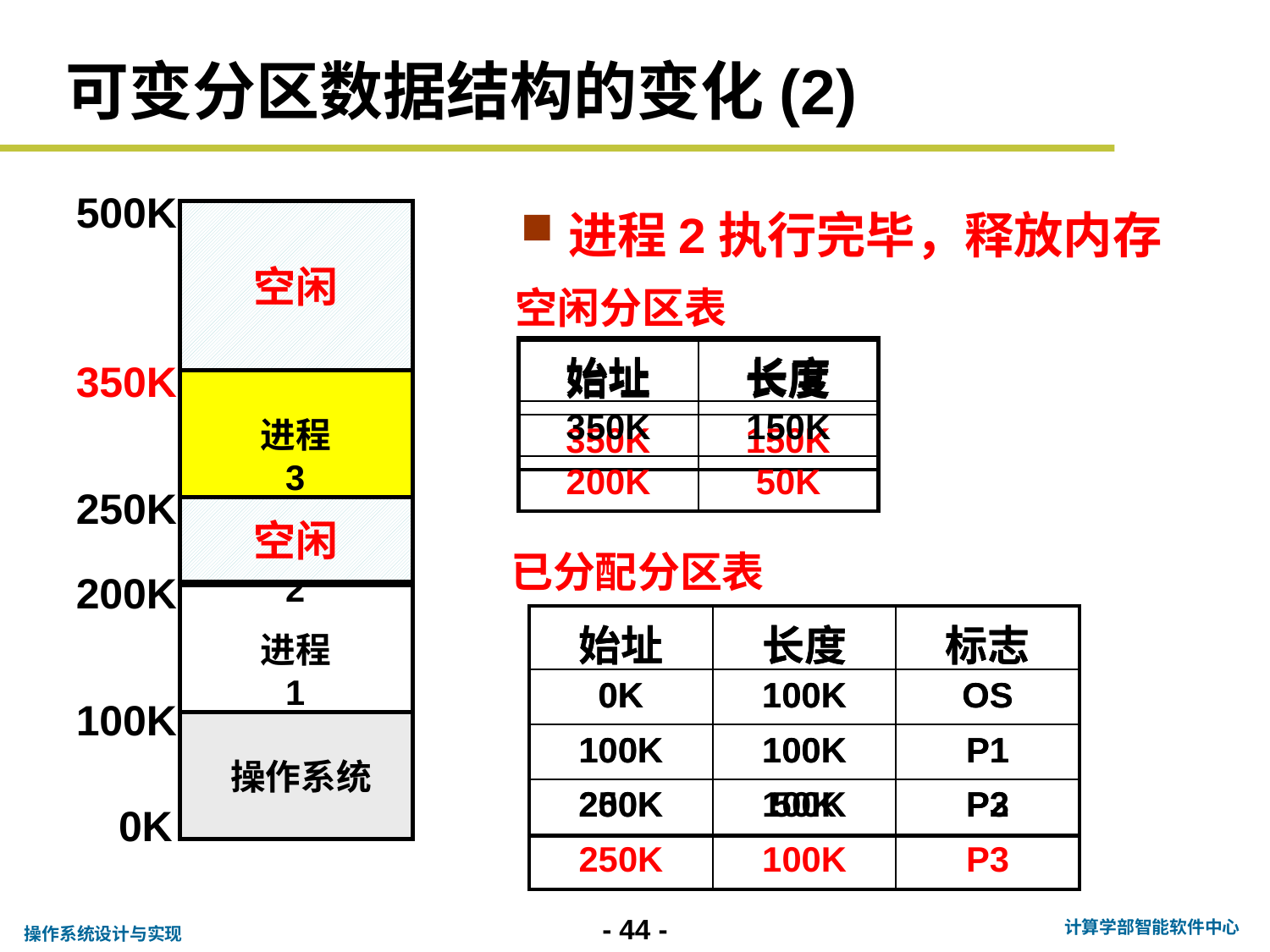

# 可变分区数据结构的变化(2)
500K
进程2执行完毕，释放内存

空闲
空闲分区表
| 始址 | 长度 |
| --- | --- |
| 350K | 150K |
| 200K | 50K |
| 始址 | 长度 |
| --- | --- |
| 350K | 150K |
350K

进程3
250K

进程2

空闲
已分配分区表
200K

| 始址 | 长度 | 标志 |
| --- | --- | --- |
| 0K | 100K | OS |
| 100K | 100K | P1 |
| 250K | 100K | P3 |
| 始址 | 长度 | 标志 |
| --- | --- | --- |
| 0K | 100K | OS |
| 100K | 100K | P1 |
| 200K | 50K | P2 |
| 250K | 100K | P3 |
进程1
100K

操作系统
0K